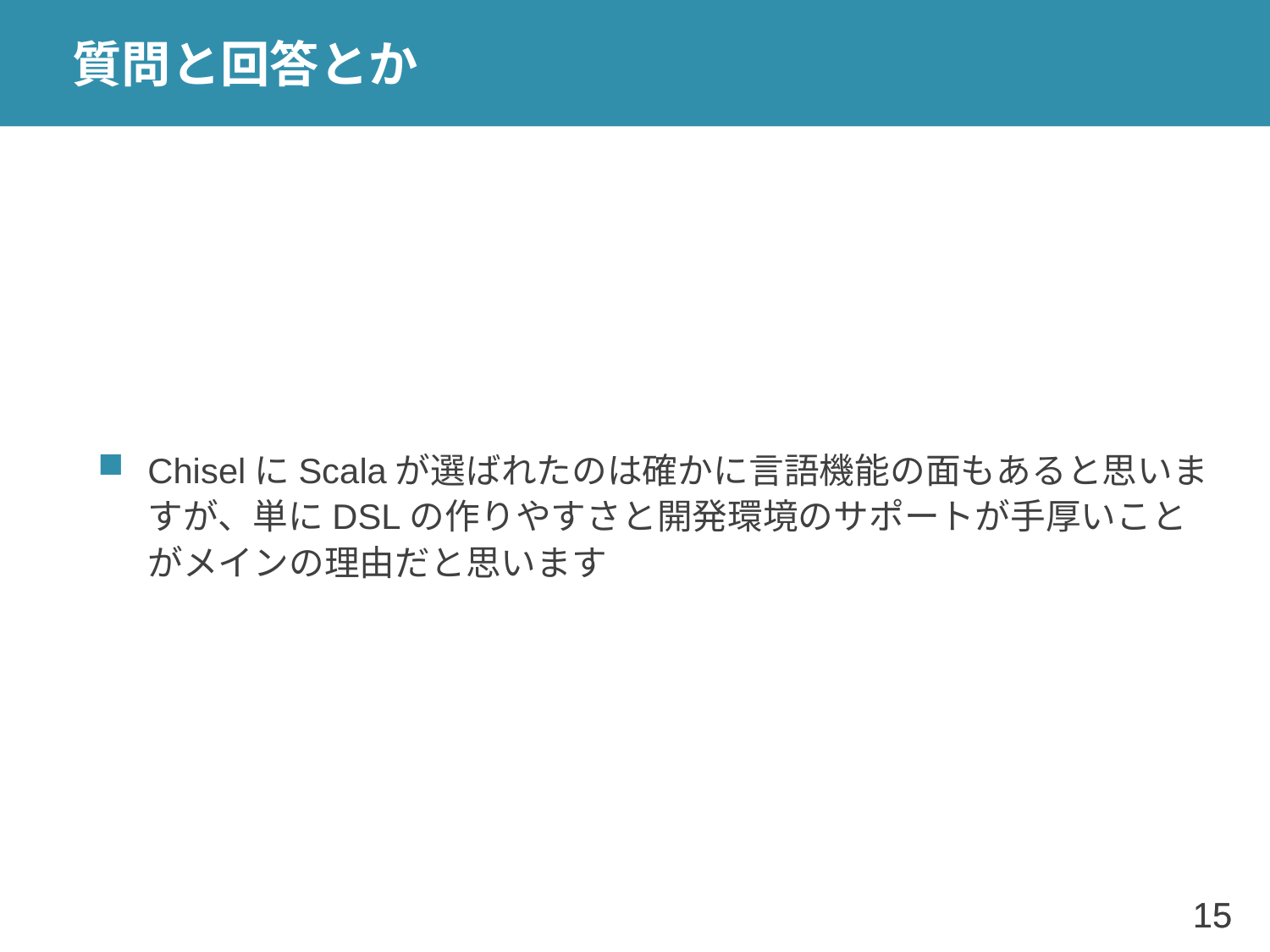

# 質問と回答とか
ChiselにScalaが選ばれたのは確かに言語機能の面もあると思いますが、単にDSLの作りやすさと開発環境のサポートが手厚いことがメインの理由だと思います